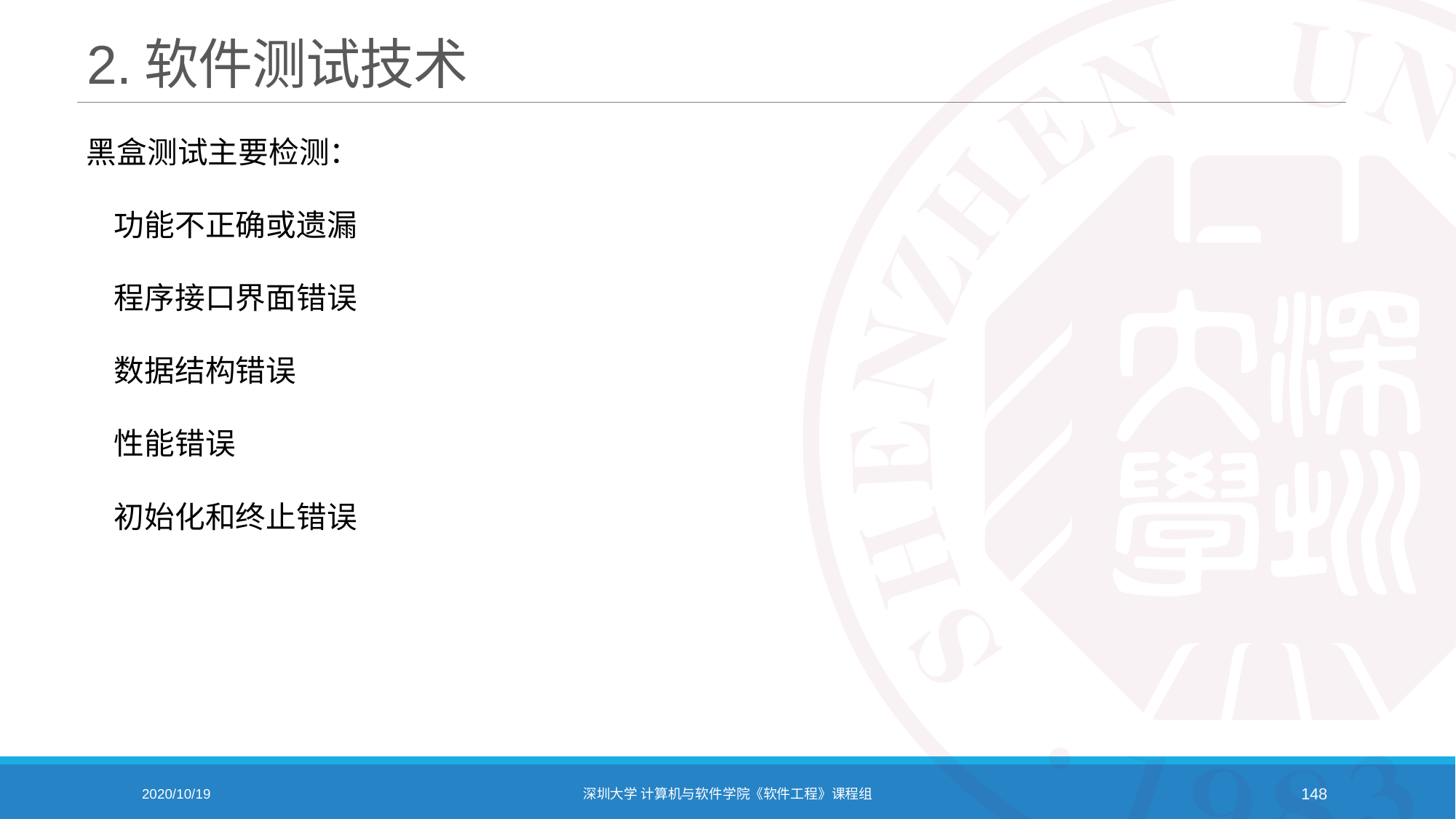

# 2.软件测试技术
黑盒测试主要检测：

   功能不正确或遗漏

   程序接口界面错误

   数据结构错误

   性能错误

   初始化和终止错误
2020/10/19
深圳大学 计算机与软件学院《软件工程》课程组
148